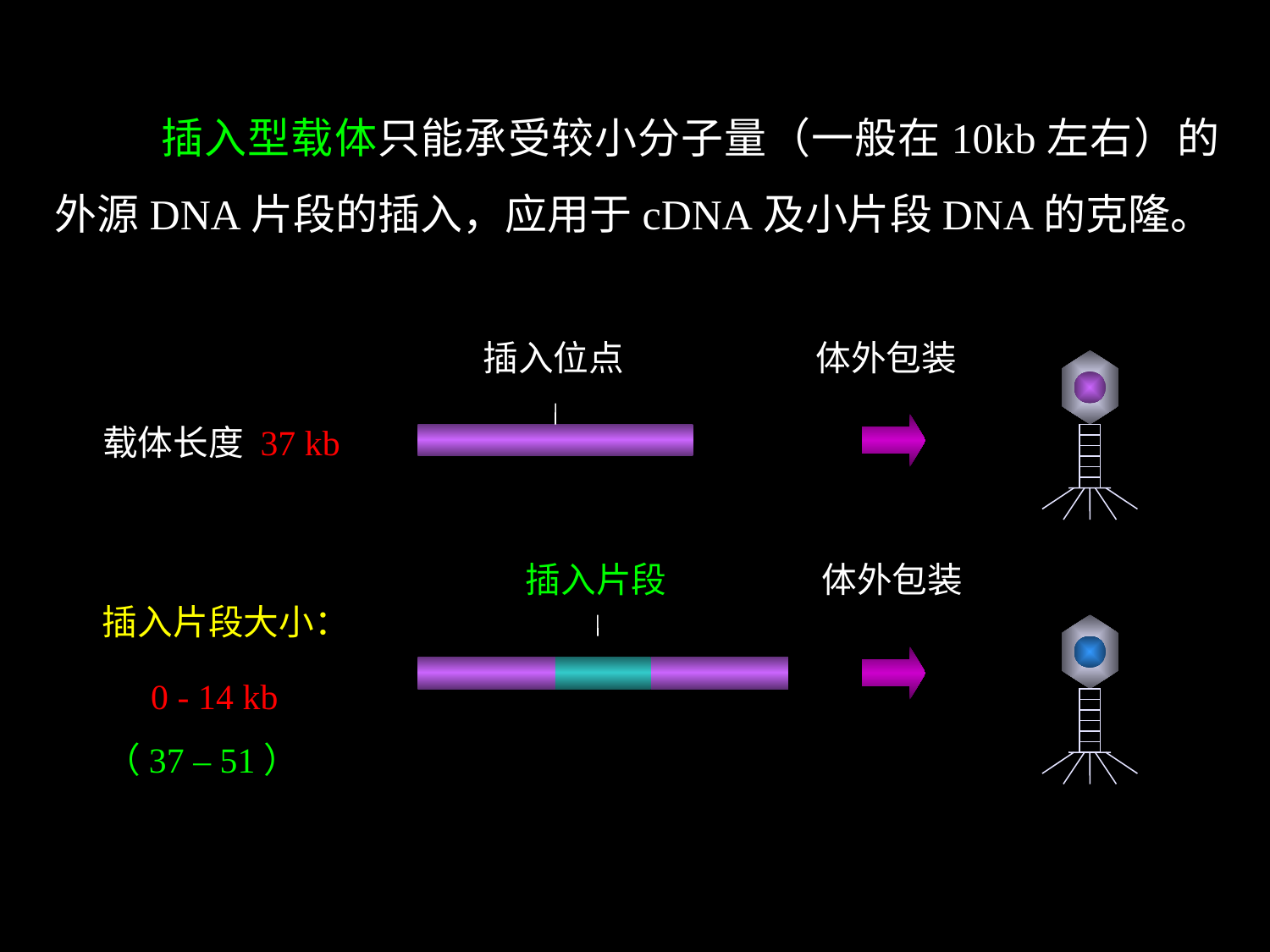

插入型载体只能承受较小分子量（一般在10kb左右）的外源DNA片段的插入，应用于cDNA及小片段DNA的克隆。
插入位点
体外包装

载体长度 37 kb

插入片段
体外包装
插入片段大小：

0 - 14 kb

（37 – 51）